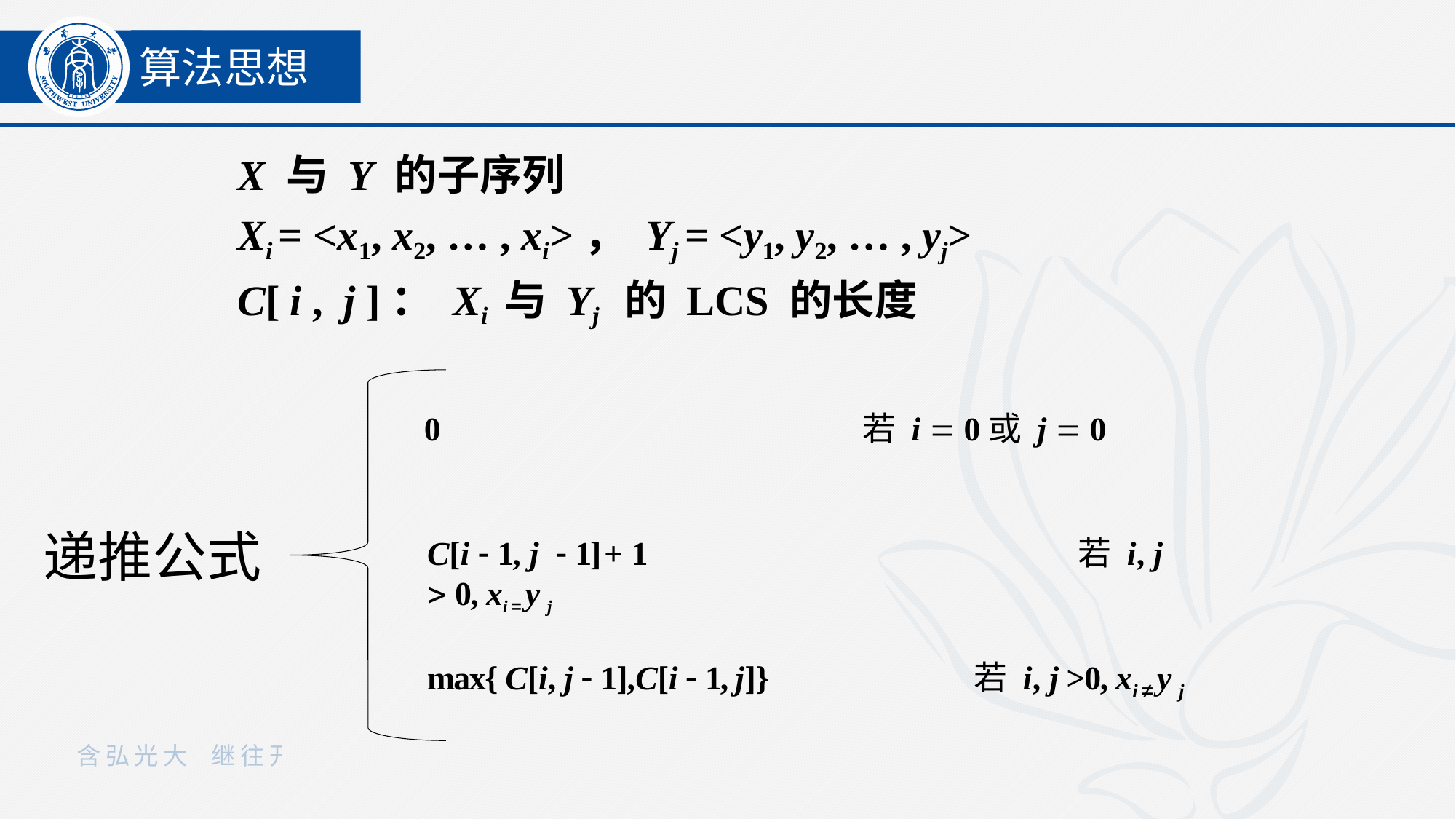

算法思想
X 与 Y 的子序列
Xi = <x1, x2, … , xi>， Yj = <y1, y2, … , yj>
C[ i ,  j ]： Xi 与 Yj 的 LCS 的长度

0			               若 i = 0或 j = 0
递推公式
C[i − 1, j  − 1] + 1		                             若 i, j > 0, xi = y j
max{ C[i, j − 1],C[i − 1, j]}	            若 i, j >0, xi ≠ y j